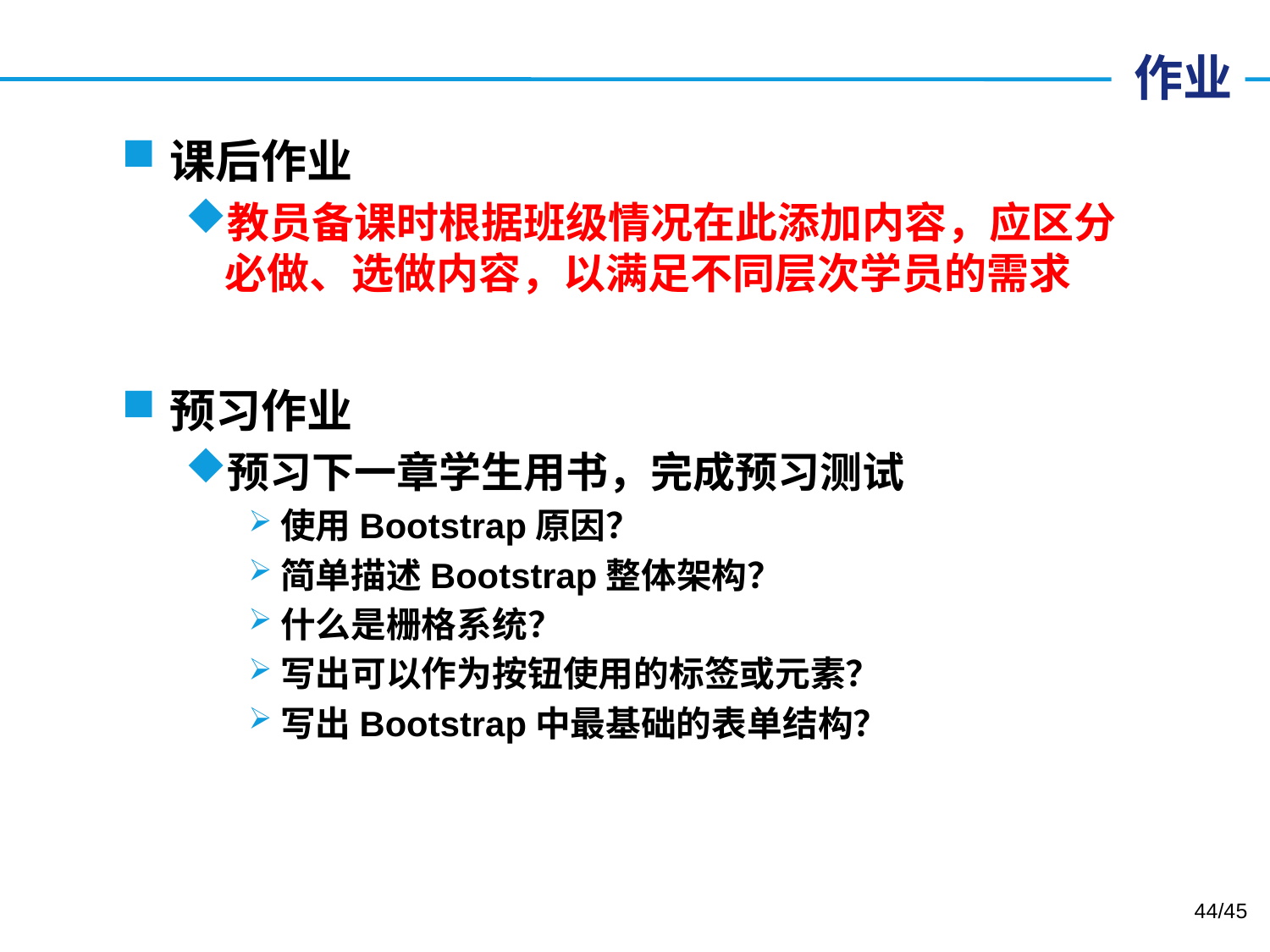

# 作业
课后作业
教员备课时根据班级情况在此添加内容，应区分必做、选做内容，以满足不同层次学员的需求

预习作业
预习下一章学生用书，完成预习测试
使用Bootstrap原因？
简单描述Bootstrap整体架构？
什么是栅格系统？
写出可以作为按钮使用的标签或元素？
写出Bootstrap中最基础的表单结构？

44/45